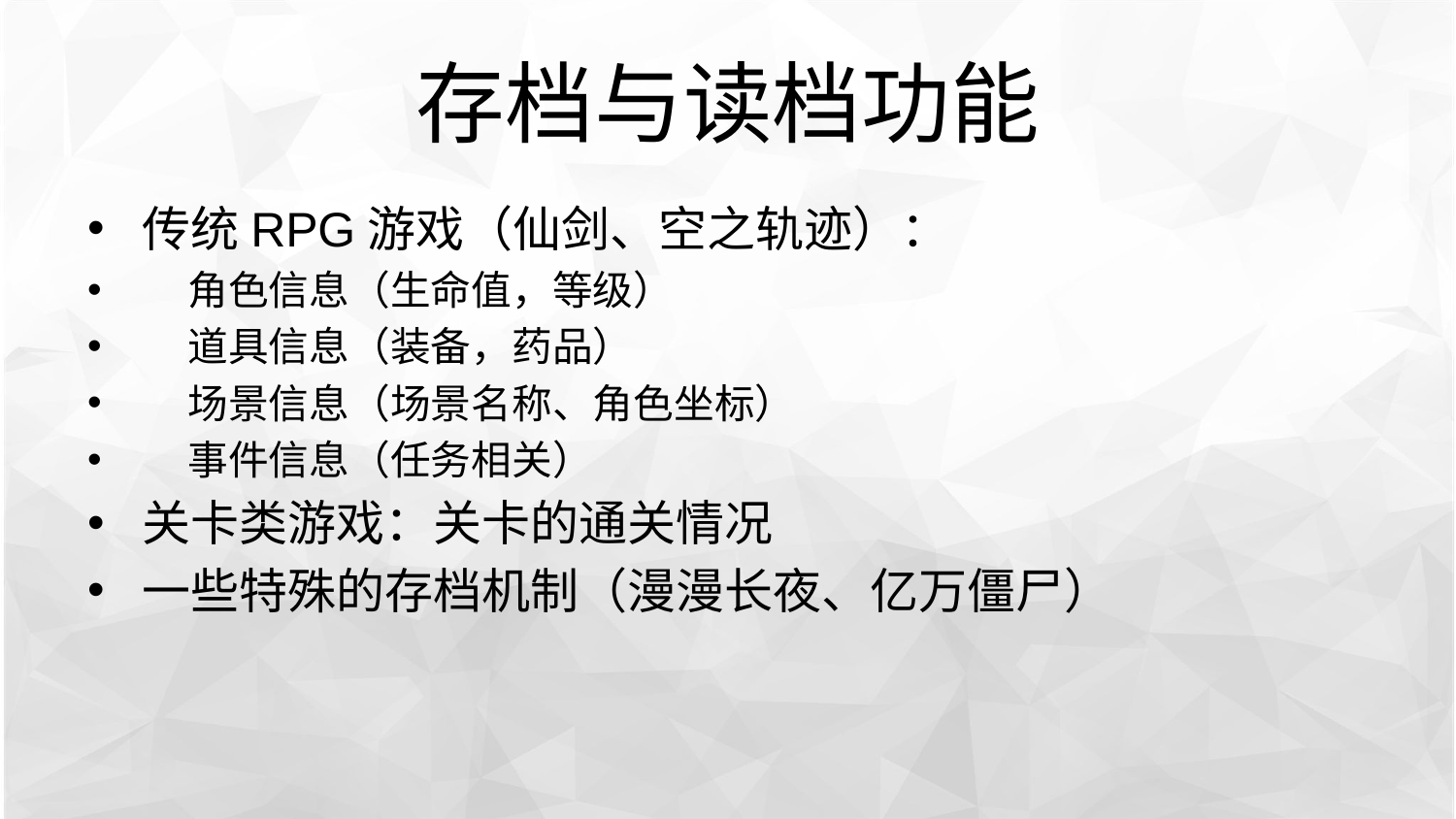

# 存档与读档功能
传统RPG游戏（仙剑、空之轨迹）：
    角色信息（生命值，等级）
    道具信息（装备，药品）
    场景信息（场景名称、角色坐标）
    事件信息（任务相关）
关卡类游戏：关卡的通关情况
一些特殊的存档机制（漫漫长夜、亿万僵尸）